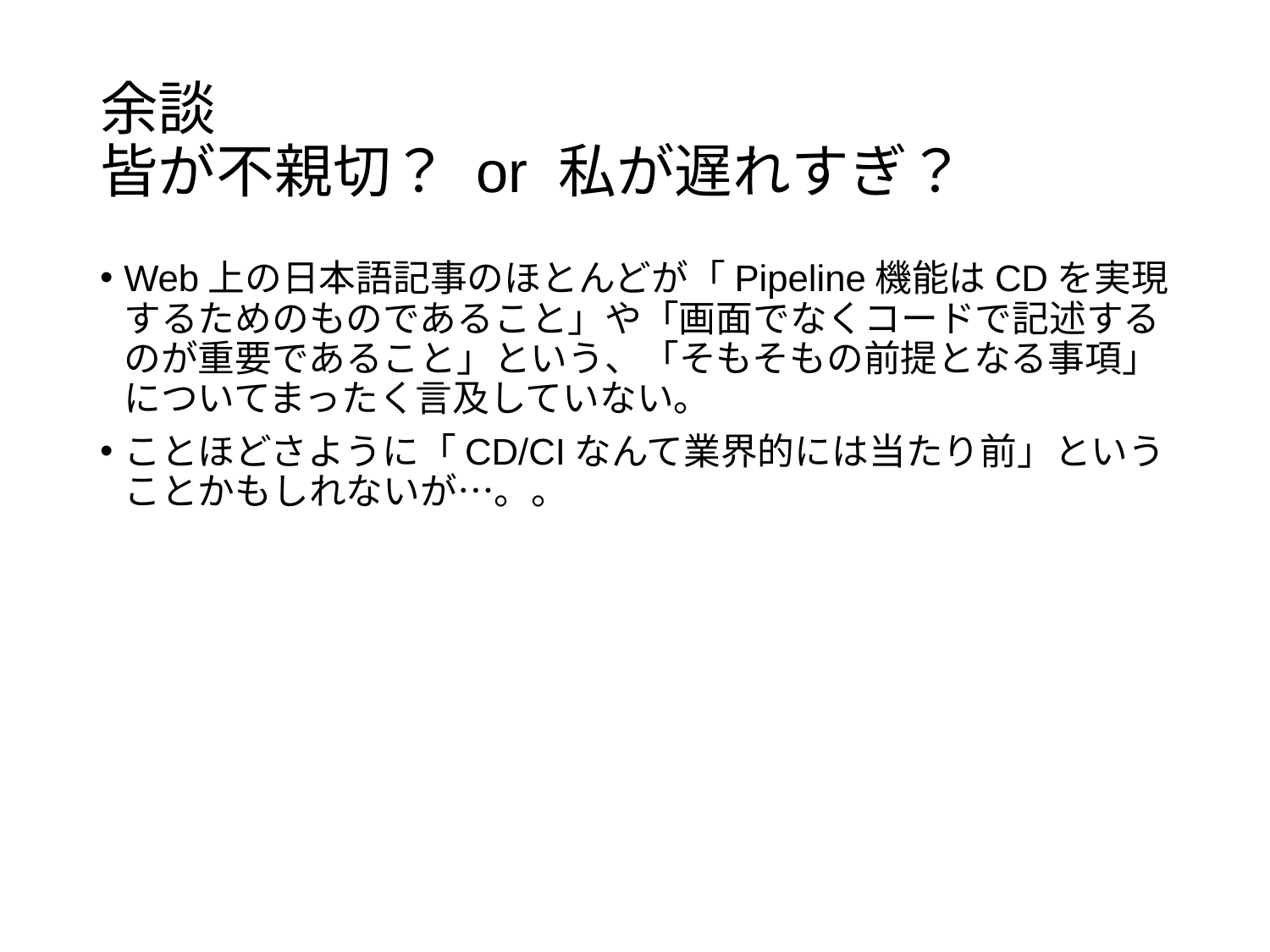

# 余談 皆が不親切？ or 私が遅れすぎ？
Web上の日本語記事のほとんどが「Pipeline機能はCDを実現するためのものであること」や「画面でなくコードで記述するのが重要であること」という、「そもそもの前提となる事項」についてまったく言及していない。
ことほどさように「CD/CIなんて業界的には当たり前」ということかもしれないが…。。